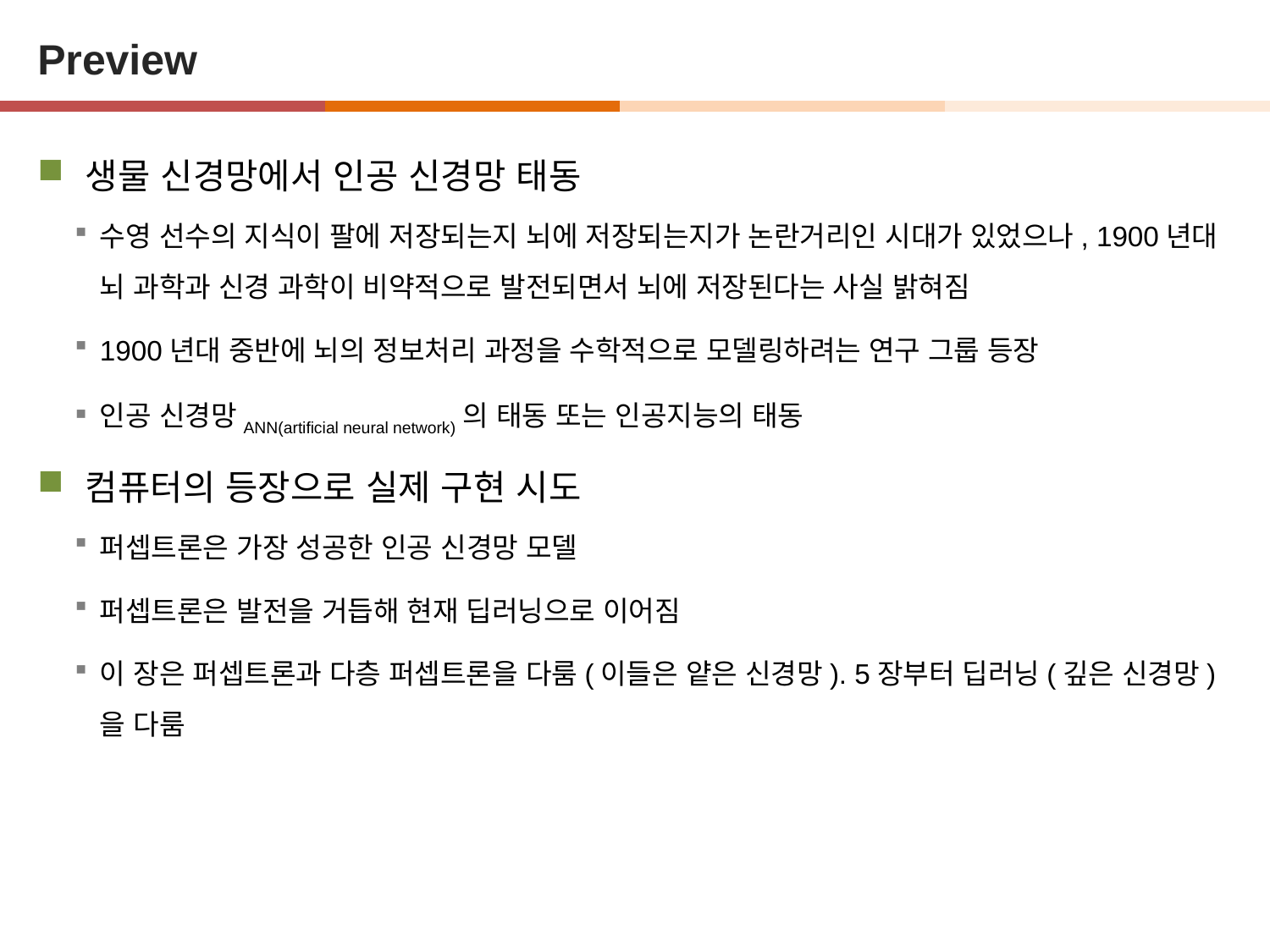

# Preview
생물 신경망에서 인공 신경망 태동
수영 선수의 지식이 팔에 저장되는지 뇌에 저장되는지가 논란거리인 시대가 있었으나, 1900년대 뇌 과학과 신경 과학이 비약적으로 발전되면서 뇌에 저장된다는 사실 밝혀짐
1900년대 중반에 뇌의 정보처리 과정을 수학적으로 모델링하려는 연구 그룹 등장
인공 신경망ANN(artificial neural network)의 태동 또는 인공지능의 태동
컴퓨터의 등장으로 실제 구현 시도
퍼셉트론은 가장 성공한 인공 신경망 모델
퍼셉트론은 발전을 거듭해 현재 딥러닝으로 이어짐
이 장은 퍼셉트론과 다층 퍼셉트론을 다룸(이들은 얕은 신경망). 5장부터 딥러닝(깊은 신경망)을 다룸